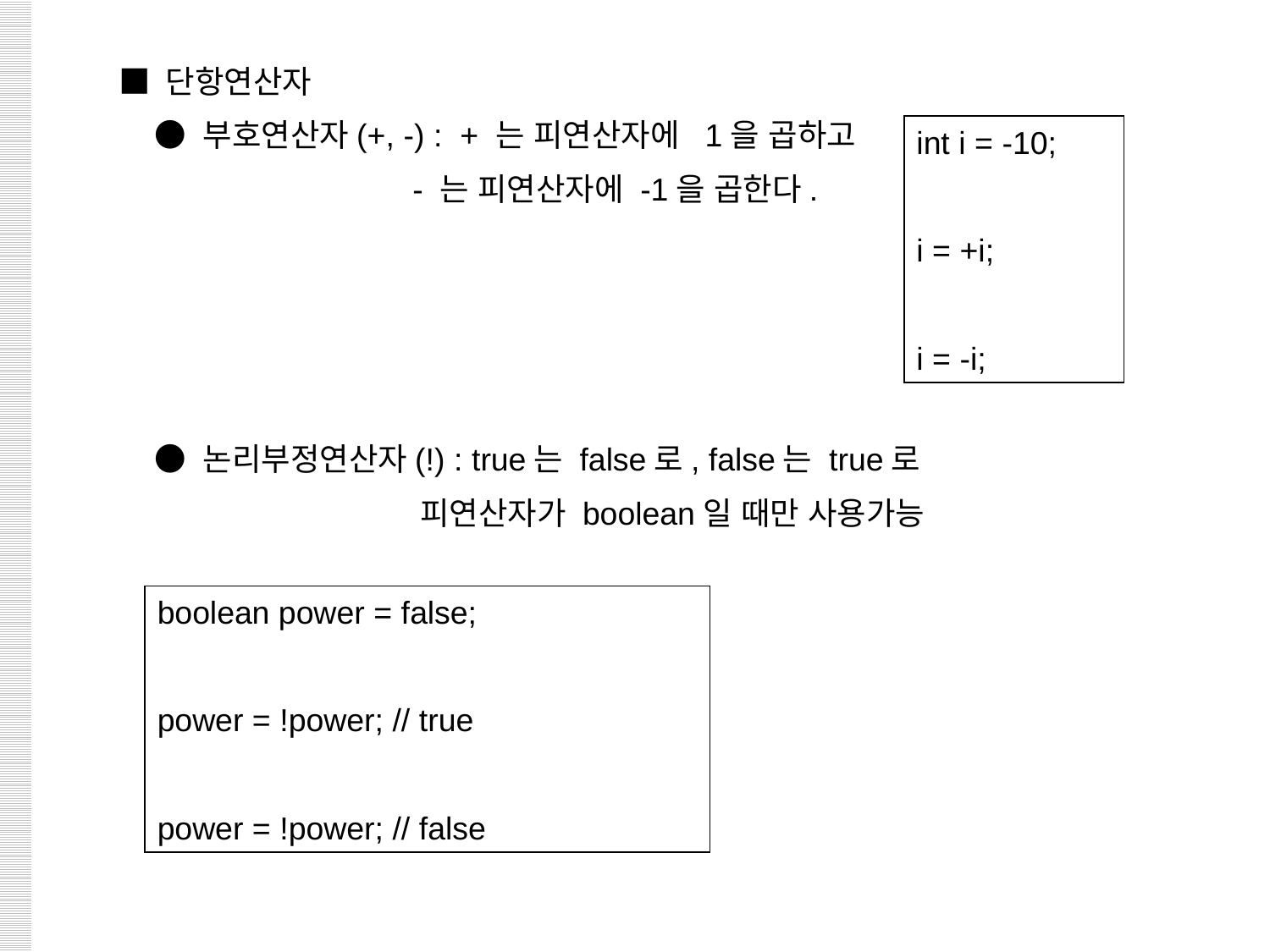

■ 단항연산자
    ● 부호연산자(+, -) :  + 는 피연산자에  1을 곱하고
                                 - 는 피연산자에 -1을 곱한다.

    ● 논리부정연산자(!) : true는 false로, false는 true로
                                 피연산자가 boolean일 때만 사용가능

int i = -10;

i = +i;

i = -i;
boolean power = false;

power = !power; // true

power = !power; // false